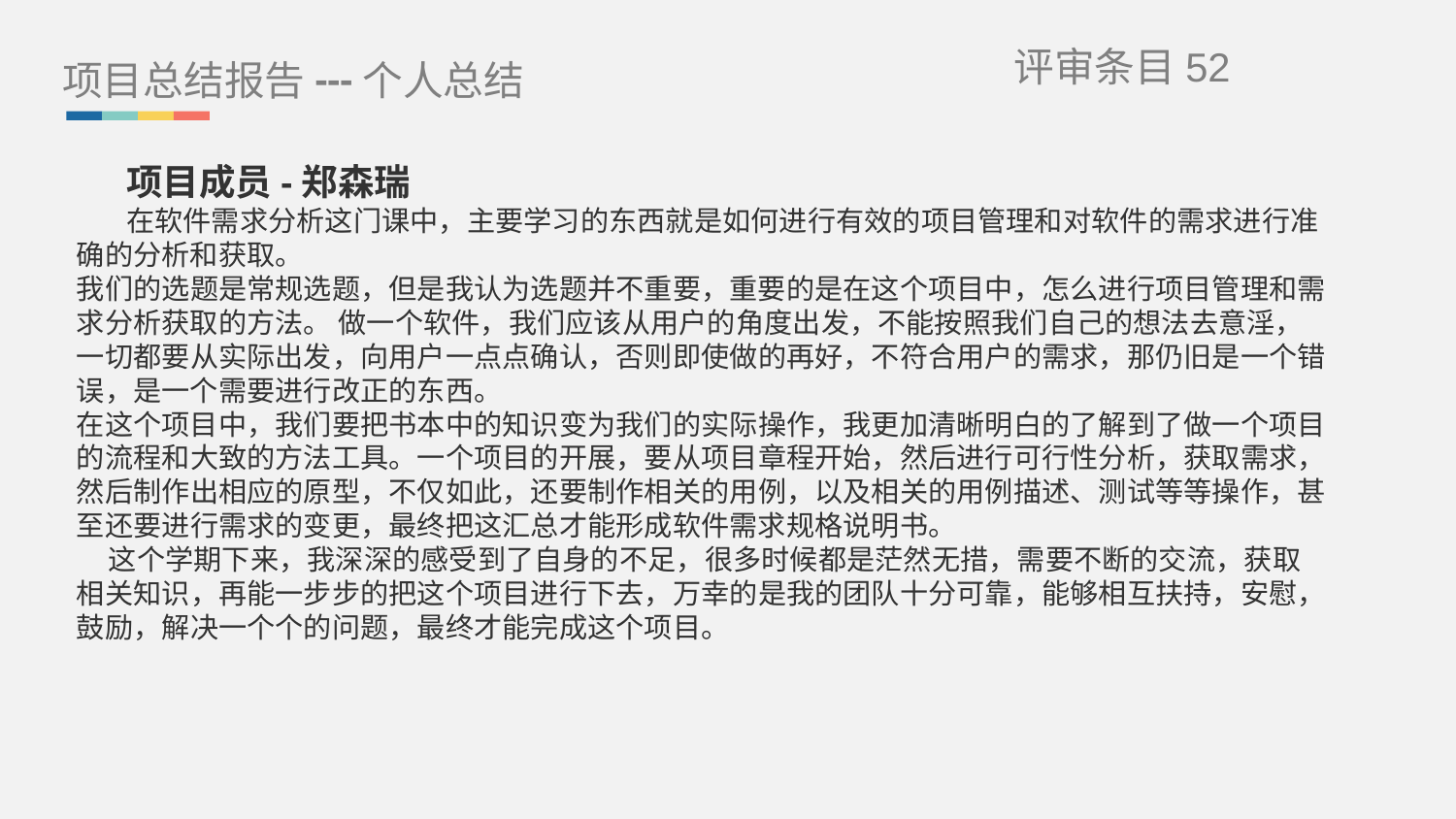

项目总结报告---个人总结
评审条目52

项目成员-郑森瑞
在软件需求分析这门课中，主要学习的东西就是如何进行有效的项目管理和对软件的需求进行准确的分析和获取。
我们的选题是常规选题，但是我认为选题并不重要，重要的是在这个项目中，怎么进行项目管理和需求分析获取的方法。 做一个软件，我们应该从用户的角度出发，不能按照我们自己的想法去意淫，一切都要从实际出发，向用户一点点确认，否则即使做的再好，不符合用户的需求，那仍旧是一个错误，是一个需要进行改正的东西。
在这个项目中，我们要把书本中的知识变为我们的实际操作，我更加清晰明白的了解到了做一个项目的流程和大致的方法工具。一个项目的开展，要从项目章程开始，然后进行可行性分析，获取需求，然后制作出相应的原型，不仅如此，还要制作相关的用例，以及相关的用例描述、测试等等操作，甚至还要进行需求的变更，最终把这汇总才能形成软件需求规格说明书。
    这个学期下来，我深深的感受到了自身的不足，很多时候都是茫然无措，需要不断的交流，获取相关知识，再能一步步的把这个项目进行下去，万幸的是我的团队十分可靠，能够相互扶持，安慰，鼓励，解决一个个的问题，最终才能完成这个项目。